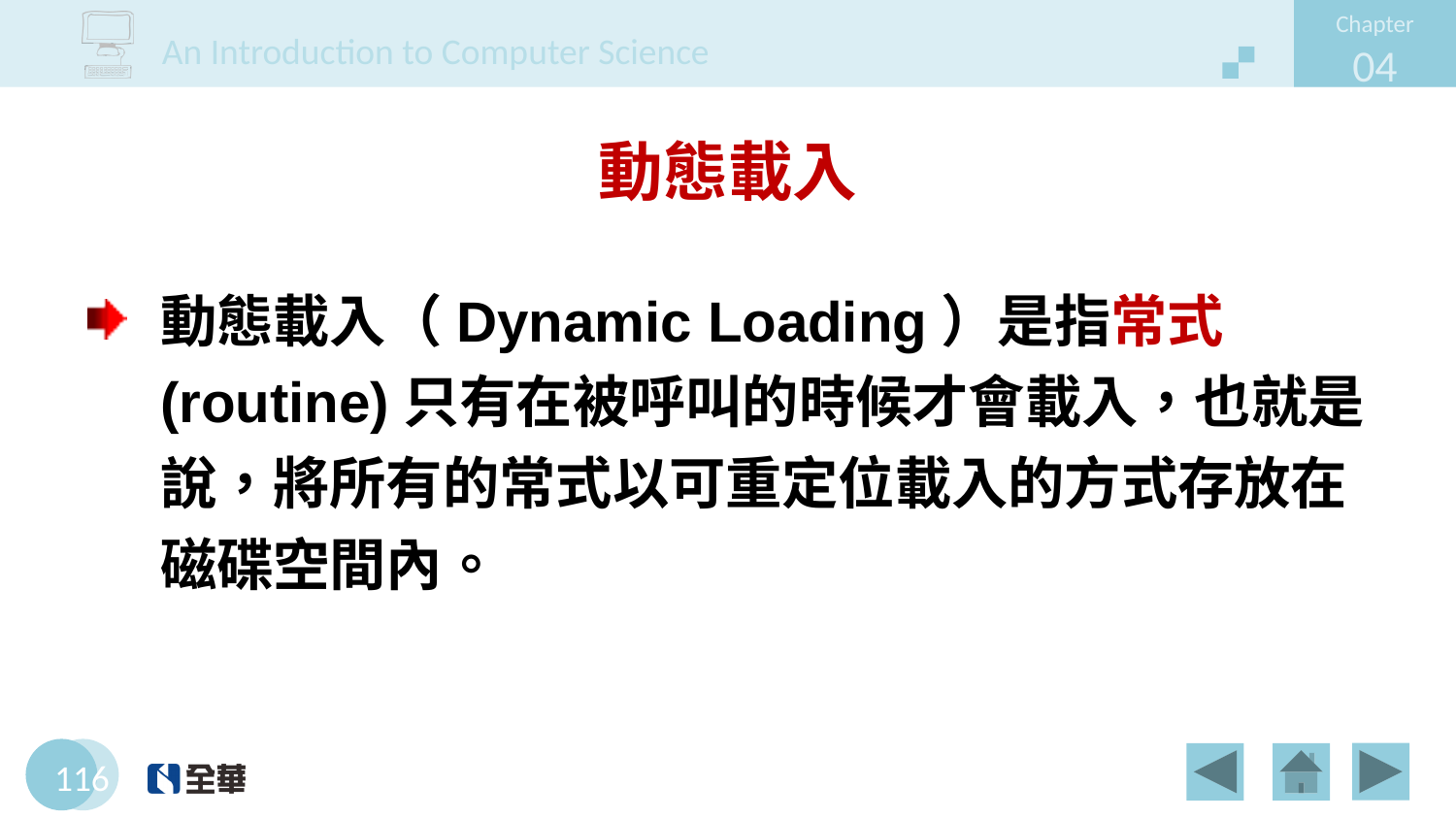

# 動態載入
動態載入（Dynamic Loading）是指常式(routine)只有在被呼叫的時候才會載入，也就是說，將所有的常式以可重定位載入的方式存放在磁碟空間內。